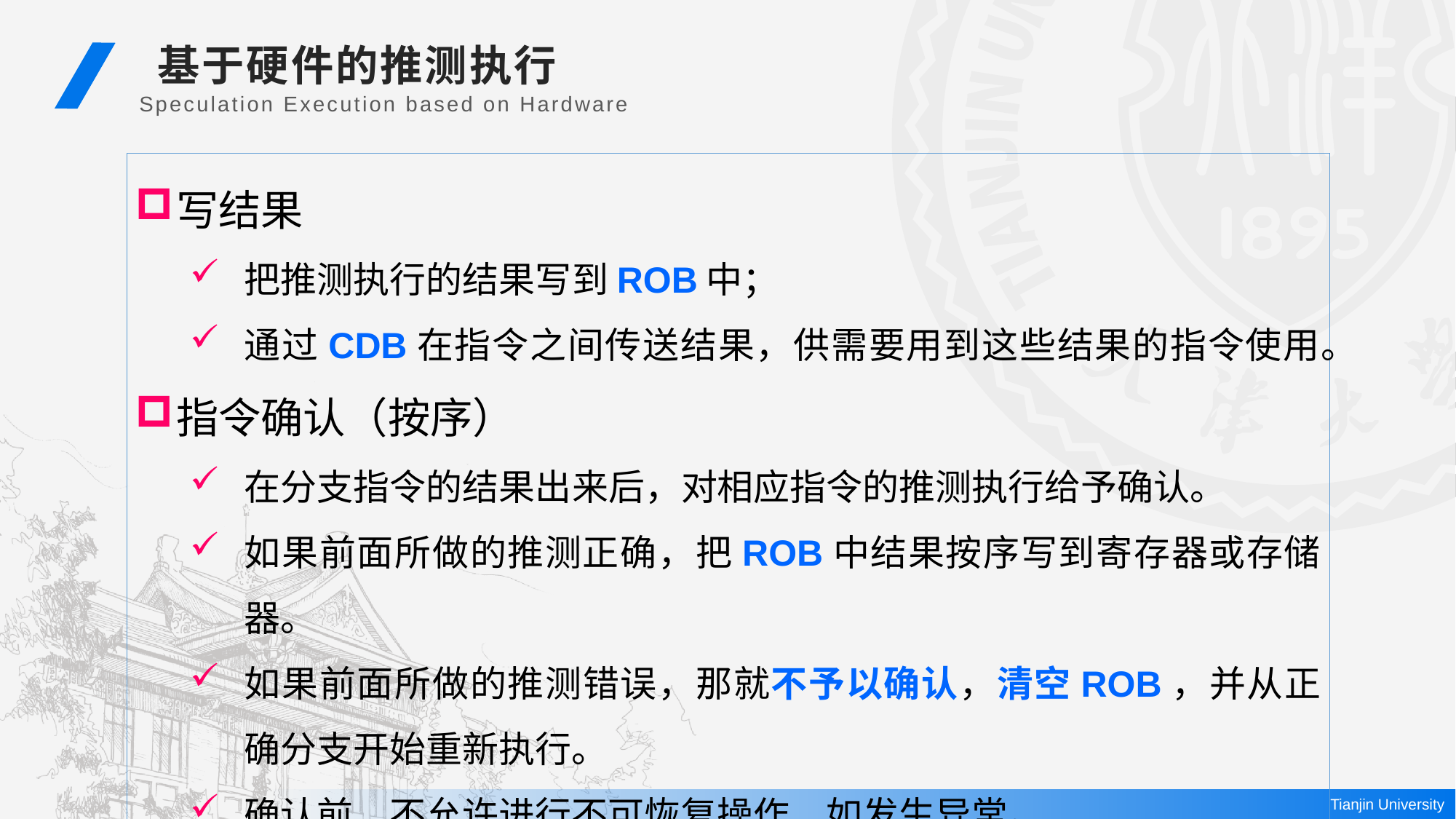

基于硬件的推测执行
Speculation Execution based on Hardware
写结果
把推测执行的结果写到ROB中；
通过CDB在指令之间传送结果，供需要用到这些结果的指令使用。
指令确认（按序）
在分支指令的结果出来后，对相应指令的推测执行给予确认。
如果前面所做的推测正确，把ROB中结果按序写到寄存器或存储器。
如果前面所做的推测错误，那就不予以确认，清空ROB，并从正确分支开始重新执行。
确认前，不允许进行不可恢复操作，如发生异常。